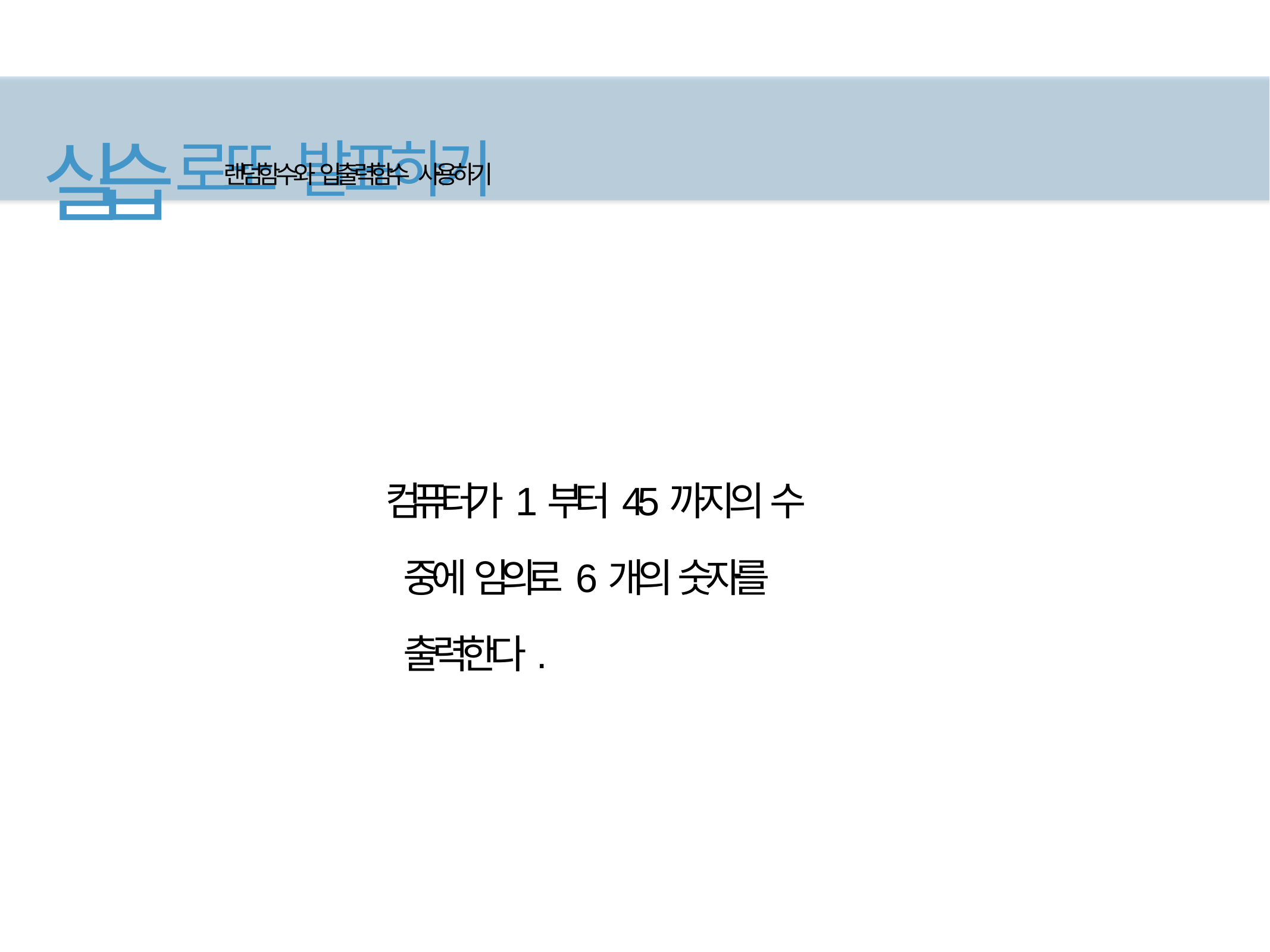

# 실습 로또 발표하기

랜덤함수와  입출력함수 사용하기
컴퓨터가 1부터 45까지의 수 중에  임의로  6개의 숫자를  출력한다.